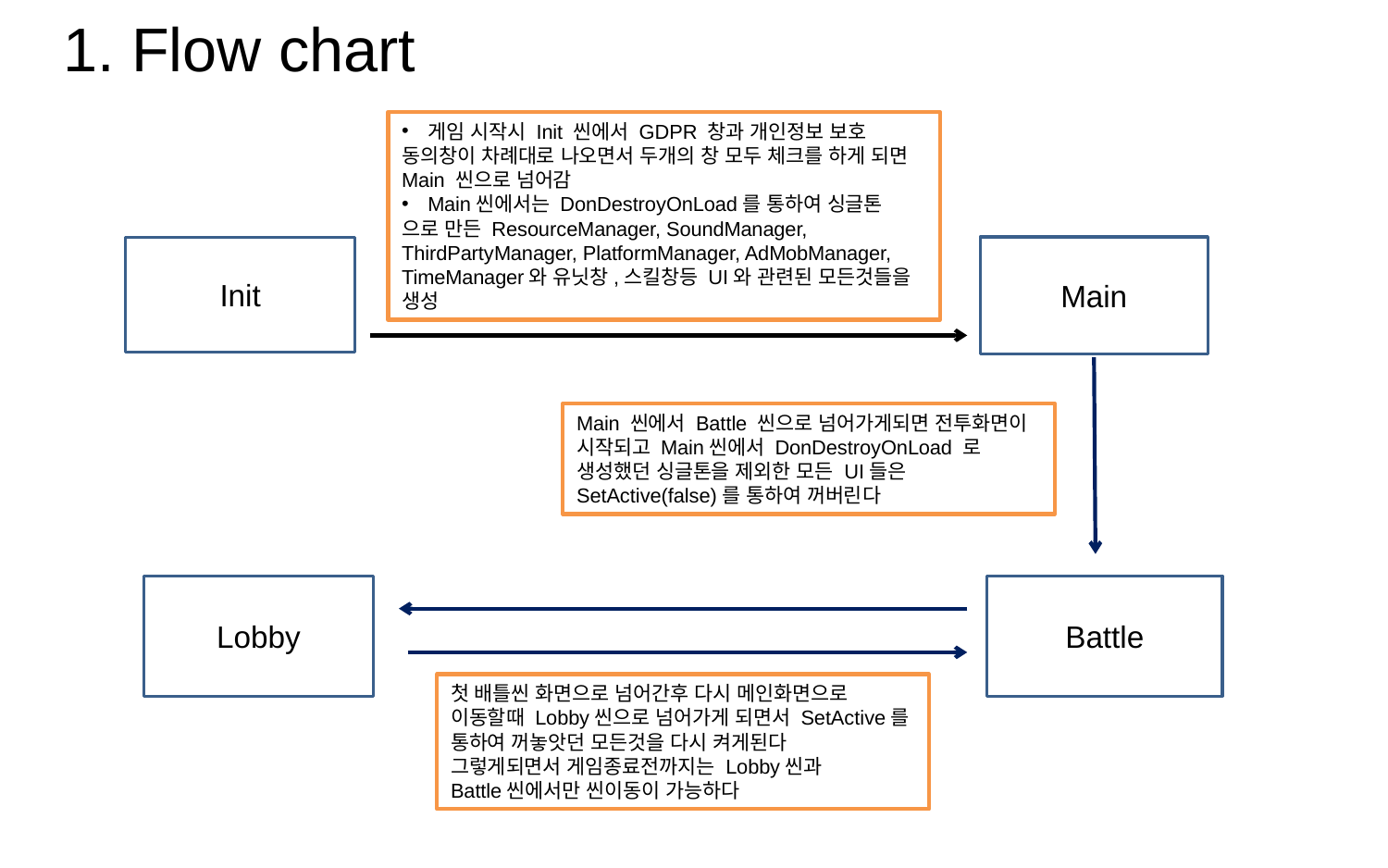

1. Flow chart
게임 시작시 Init 씬에서 GDPR 창과 개인정보 보호
동의창이 차례대로 나오면서 두개의 창 모두 체크를 하게 되면 Main 씬으로 넘어감
Main씬에서는 DonDestroyOnLoad를 통하여 싱글톤
으로 만든 ResourceManager, SoundManager,
ThirdPartyManager, PlatformManager, AdMobManager, TimeManager와 유닛창,스킬창등 UI와 관련된 모든것들을 생성
Init
Main
Main 씬에서 Battle 씬으로 넘어가게되면 전투화면이 시작되고 Main씬에서 DonDestroyOnLoad 로
생성했던 싱글톤을 제외한 모든 UI들은 SetActive(false)를 통하여 꺼버린다
Lobby
Battle
첫 배틀씬 화면으로 넘어간후 다시 메인화면으로 이동할때 Lobby씬으로 넘어가게 되면서 SetActive를 통하여 꺼놓앗던 모든것을 다시 켜게된다
그렇게되면서 게임종료전까지는 Lobby씬과
Battle씬에서만 씬이동이 가능하다